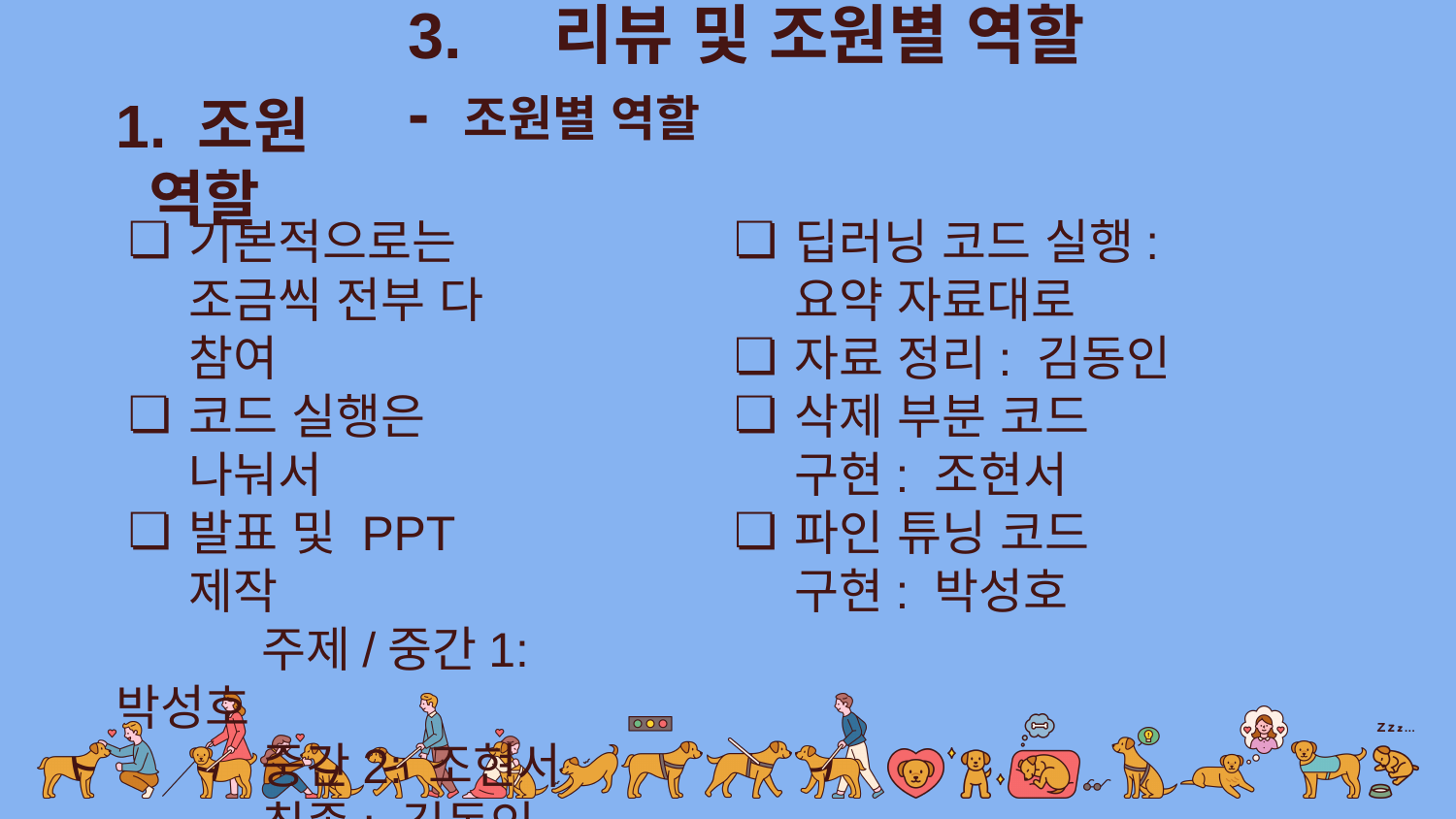

3.	리뷰 및 조원별 역할 - 조원별 역할
1. 조원 역할
기본적으로는 조금씩 전부 다 참여
코드 실행은 나눠서
발표 및 PPT 제작
	주제/중간1: 박성호
	중간2: 조현서
	최종: 김동인

딥러닝 코드 실행: 요약 자료대로
자료 정리: 김동인
삭제 부분 코드 구현: 조현서
파인 튜닝 코드 구현: 박성호